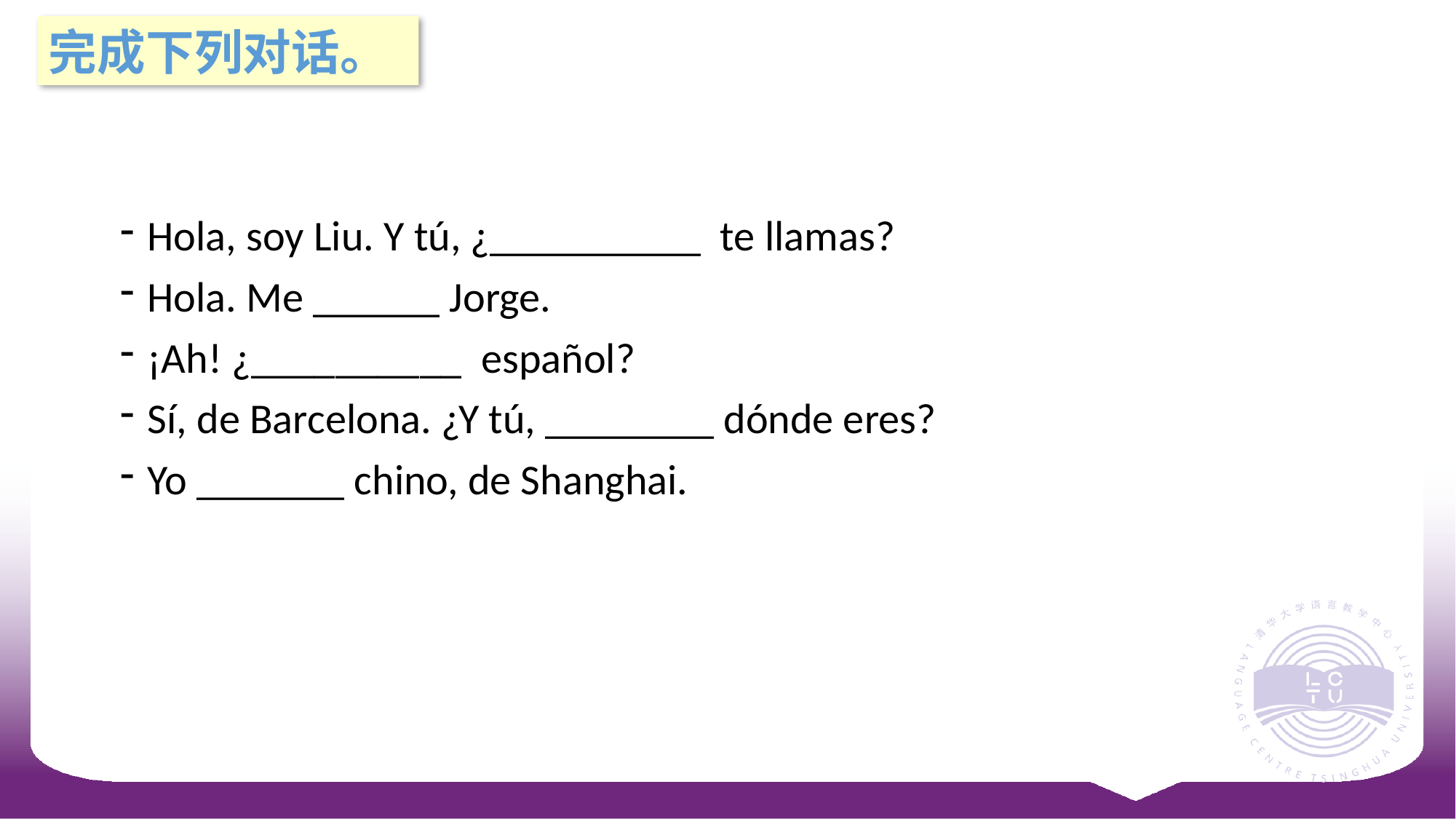

完成下列对话。
Hola, soy Liu. Y tú, ¿__________  te llamas?
Hola. Me ______ Jorge.
¡Ah! ¿__________  español?
Sí, de Barcelona. ¿Y tú, ________ dónde eres?
Yo _______ chino, de Shanghai.